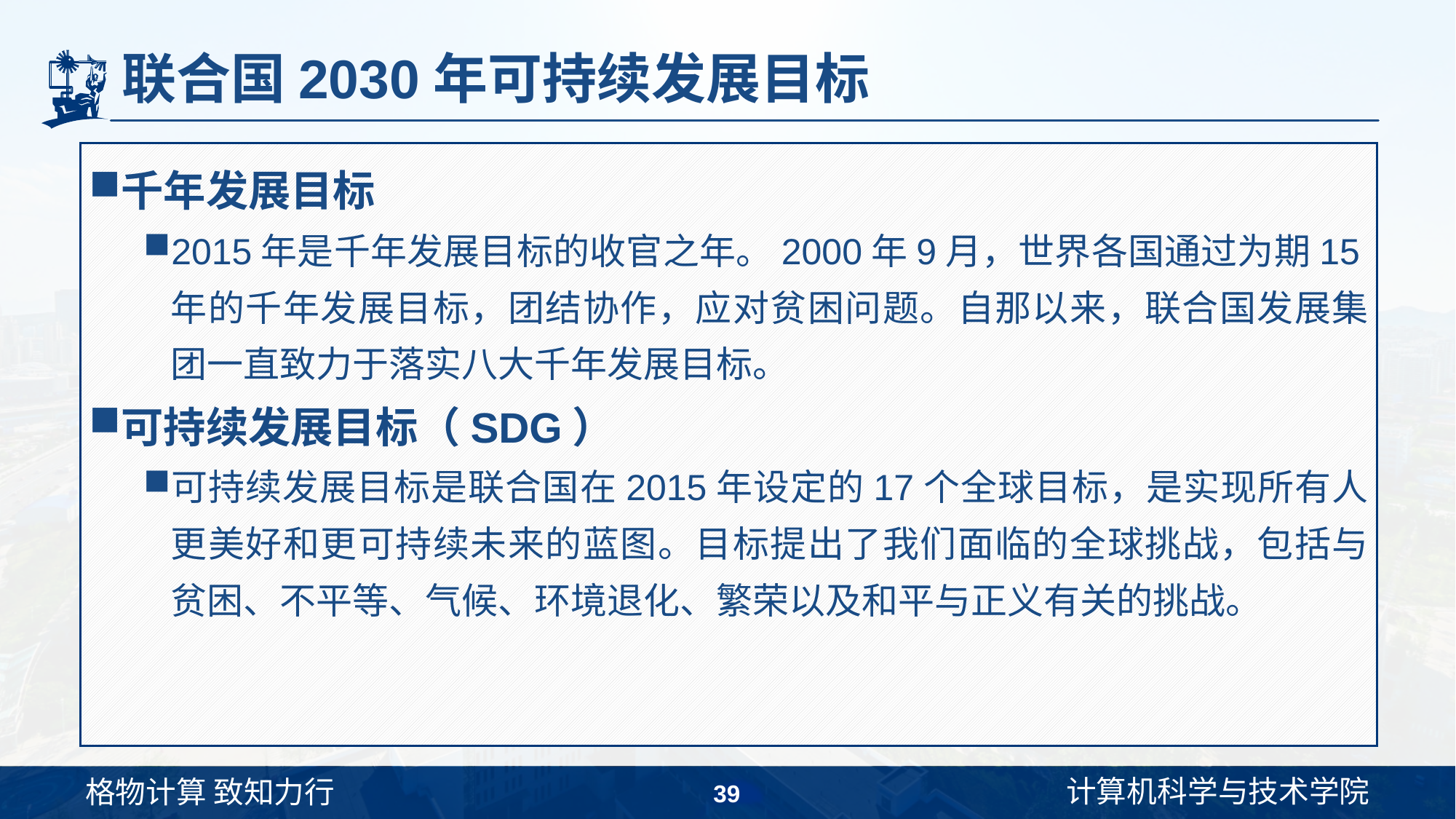

# 联合国2030年可持续发展目标
千年发展目标
2015年是千年发展目标的收官之年。2000年9月，世界各国通过为期15年的千年发展目标，团结协作，应对贫困问题。自那以来，联合国发展集团一直致力于落实八大千年发展目标。
可持续发展目标（SDG）
可持续发展目标是联合国在2015年设定的17个全球目标，是实现所有人更美好和更可持续未来的蓝图。目标提出了我们面临的全球挑战，包括与贫困、不平等、气候、环境退化、繁荣以及和平与正义有关的挑战。
39